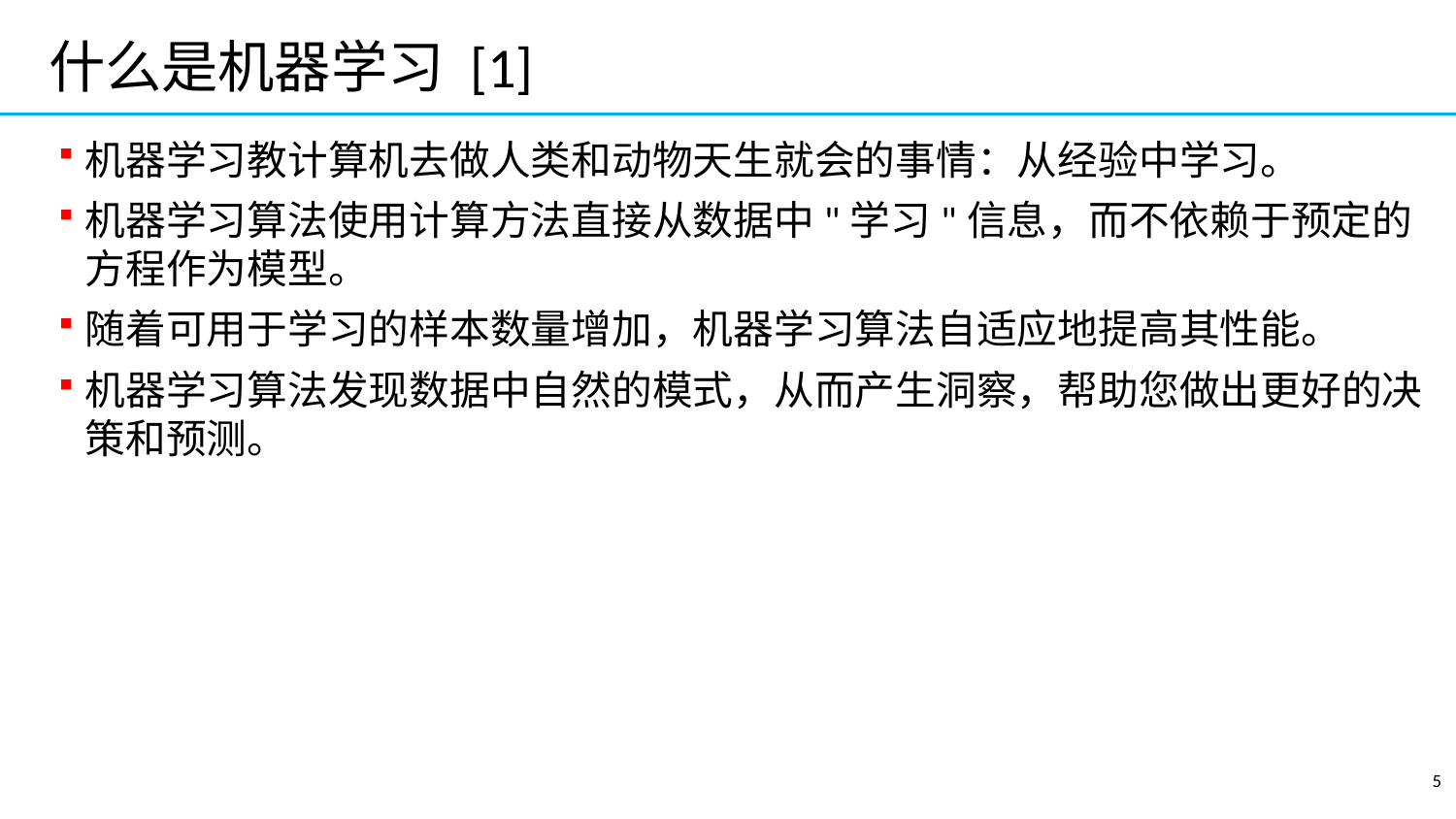

# 什么是机器学习 [1]

机器学习教计算机去做人类和动物天生就会的事情：从经验中学习。
机器学习算法使用计算方法直接从数据中"学习"信息，而不依赖于预定的方程作为模型。
随着可用于学习的样本数量增加，机器学习算法自适应地提高其性能。
机器学习算法发现数据中自然的模式，从而产生洞察，帮助您做出更好的决策和预测。
5